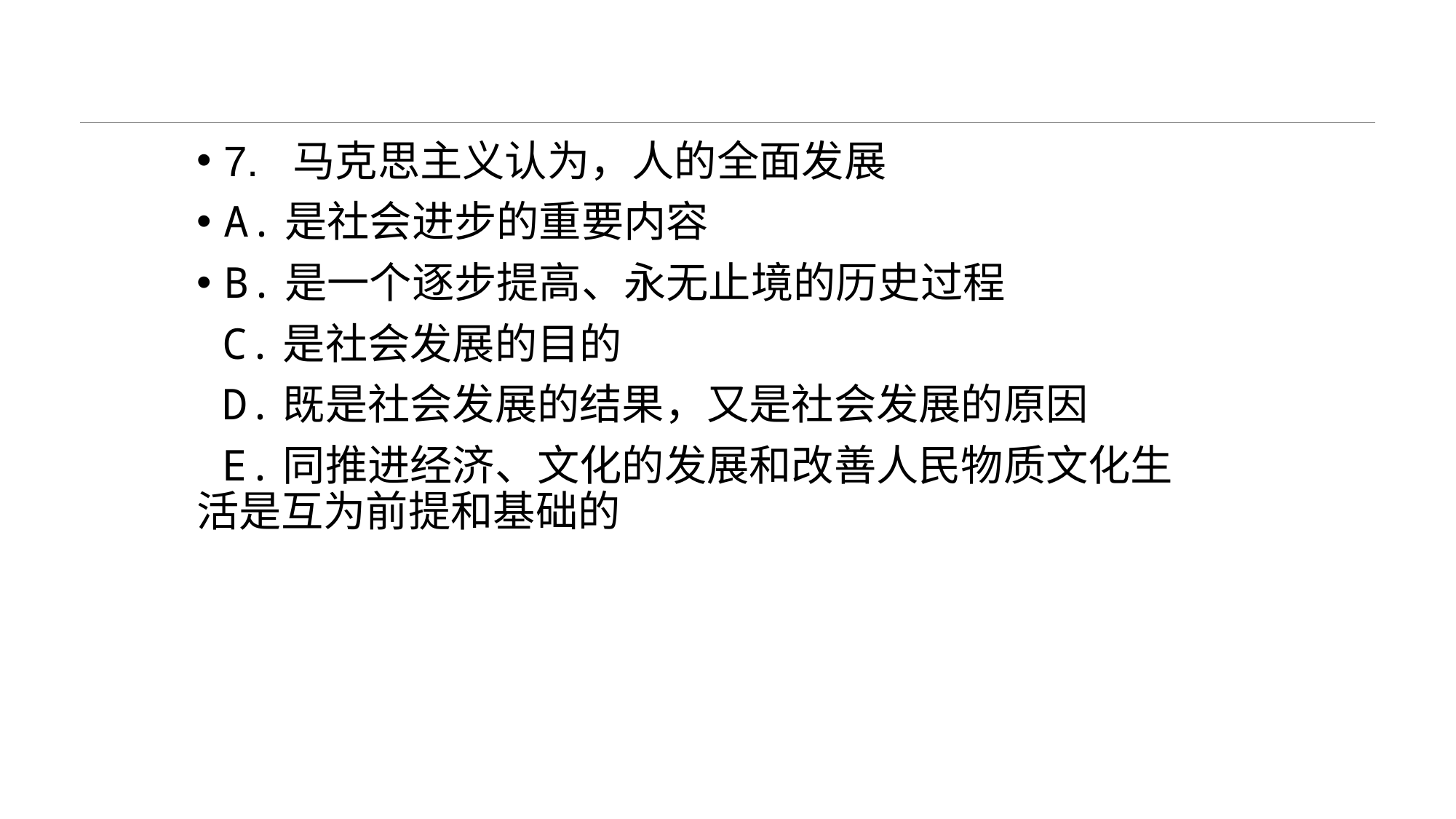

#
7.  马克思主义认为，人的全面发展
A.是社会进步的重要内容
B.是一个逐步提高、永无止境的历史过程
 C.是社会发展的目的
 D.既是社会发展的结果，又是社会发展的原因
 E.同推进经济、文化的发展和改善人民物质文化生活是互为前提和基础的